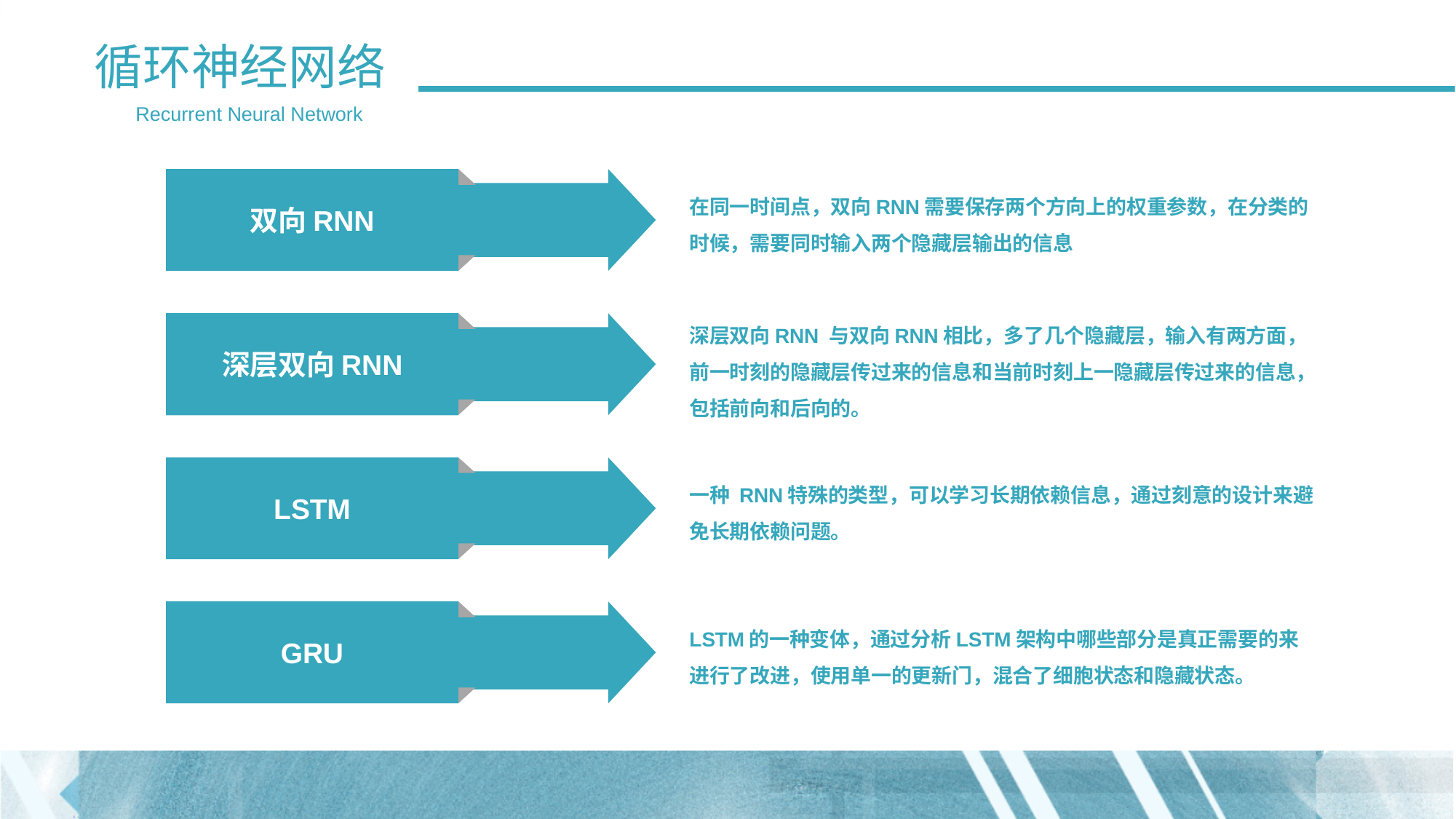

循环神经网络

Recurrent Neural Network
双向RNN

在同一时间点，双向RNN需要保存两个方向上的权重参数，在分类的时候，需要同时输入两个隐藏层输出的信息
深层双向RNN 与双向RNN相比，多了几个隐藏层，输入有两方面，前一时刻的隐藏层传过来的信息和当前时刻上一隐藏层传过来的信息，包括前向和后向的。

深层双向RNN

LSTM

一种 RNN特殊的类型，可以学习长期依赖信息，通过刻意的设计来避免长期依赖问题。

GRU

LSTM的一种变体，通过分析LSTM架构中哪些部分是真正需要的来进行了改进，使用单一的更新门，混合了细胞状态和隐藏状态。